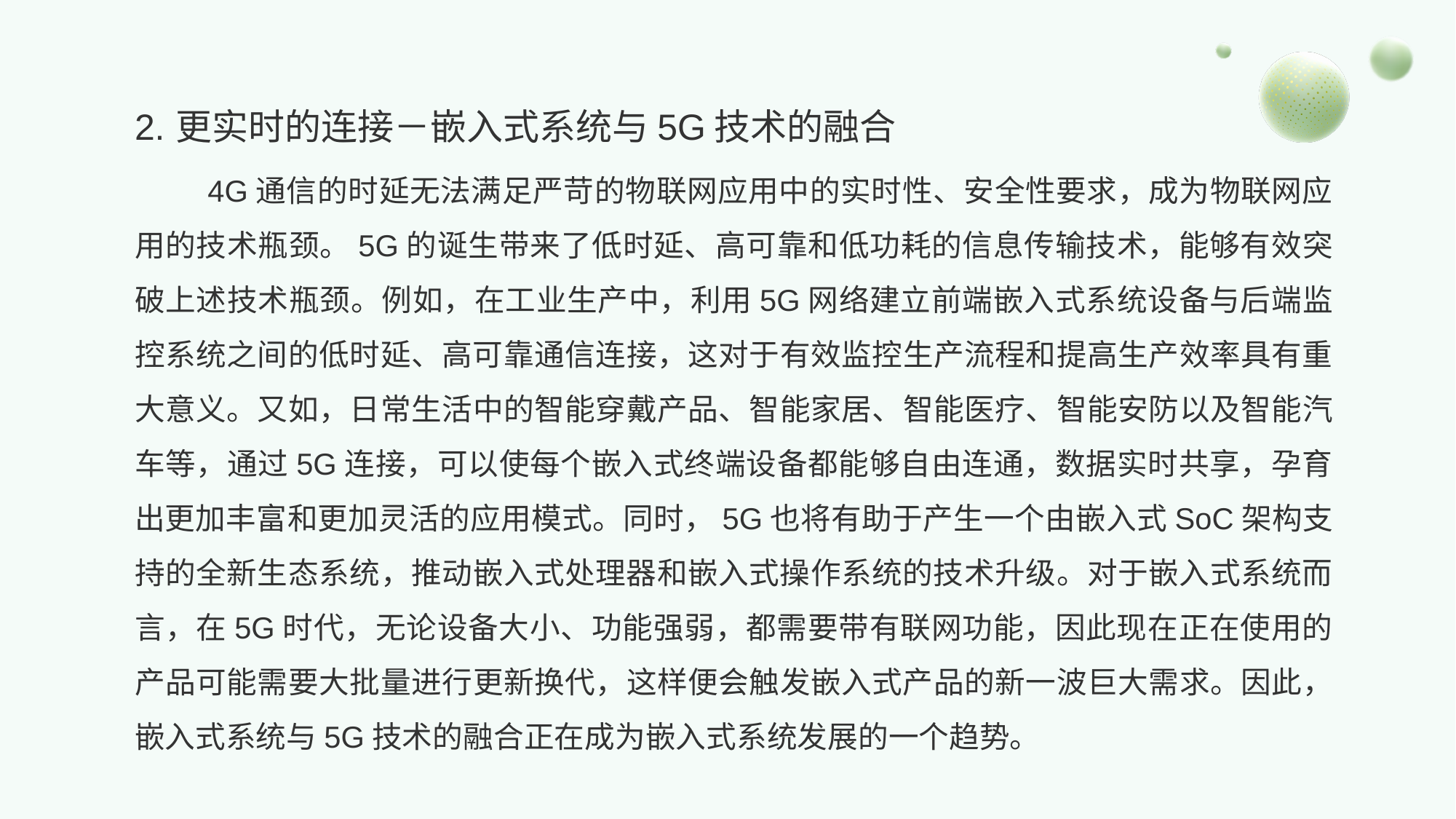

2.	更实时的连接－嵌入式系统与5G技术的融合
4G通信的时延无法满足严苛的物联网应用中的实时性、安全性要求，成为物联网应用的技术瓶颈。5G的诞生带来了低时延、高可靠和低功耗的信息传输技术，能够有效突破上述技术瓶颈。例如，在工业生产中，利用5G网络建立前端嵌入式系统设备与后端监控系统之间的低时延、高可靠通信连接，这对于有效监控生产流程和提高生产效率具有重大意义。又如，日常生活中的智能穿戴产品、智能家居、智能医疗、智能安防以及智能汽车等，通过5G连接，可以使每个嵌入式终端设备都能够自由连通，数据实时共享，孕育出更加丰富和更加灵活的应用模式。同时，5G也将有助于产生一个由嵌入式SoC架构支持的全新生态系统，推动嵌入式处理器和嵌入式操作系统的技术升级。对于嵌入式系统而言，在5G时代，无论设备大小、功能强弱，都需要带有联网功能，因此现在正在使用的产品可能需要大批量进行更新换代，这样便会触发嵌入式产品的新一波巨大需求。因此，嵌入式系统与5G技术的融合正在成为嵌入式系统发展的一个趋势。